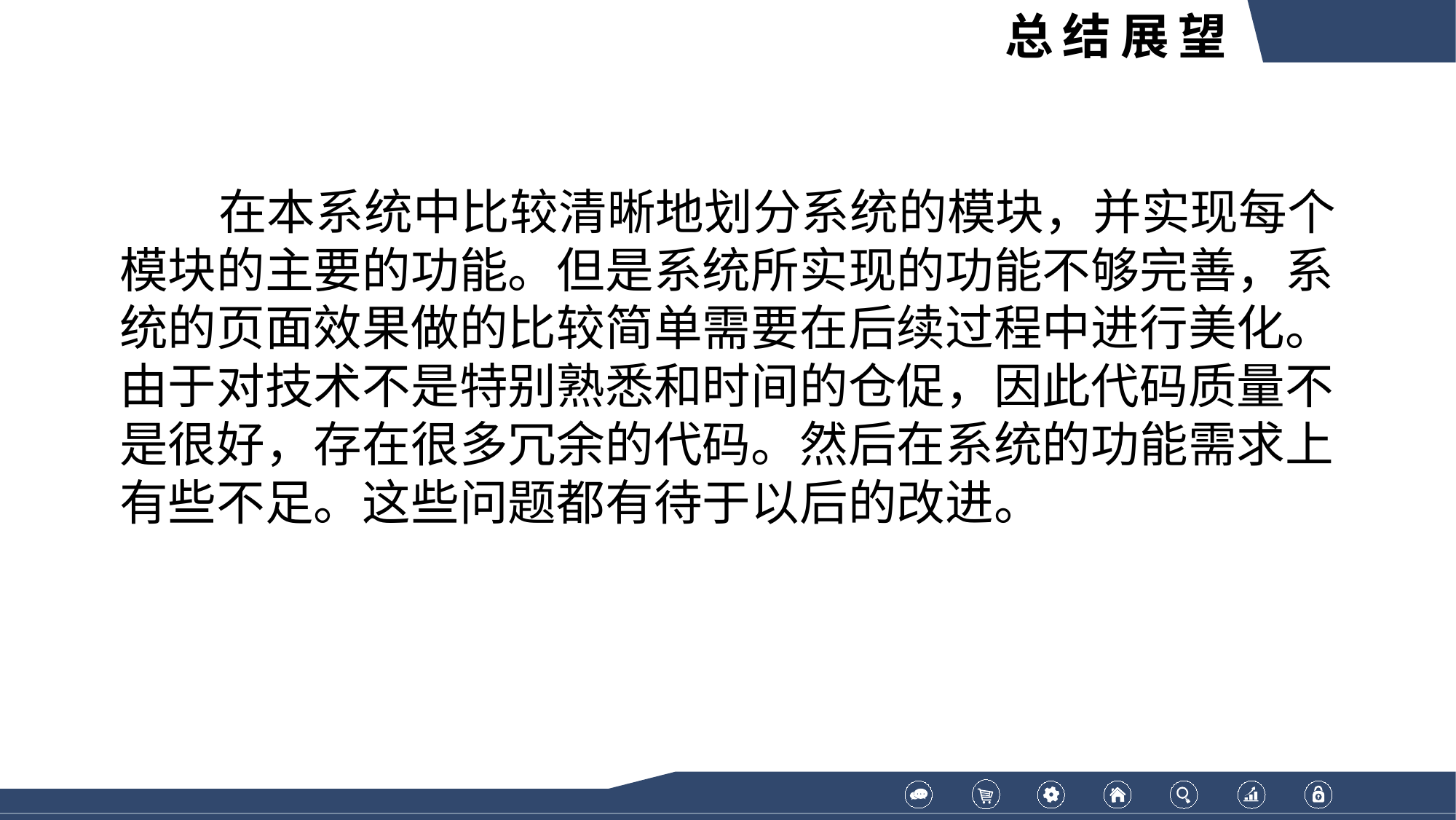

总结展望

        在本系统中比较清晰地划分系统的模块，并实现每个模块的主要的功能。但是系统所实现的功能不够完善，系统的页面效果做的比较简单需要在后续过程中进行美化。
由于对技术不是特别熟悉和时间的仓促，因此代码质量不是很好，存在很多冗余的代码。然后在系统的功能需求上有些不足。这些问题都有待于以后的改进。